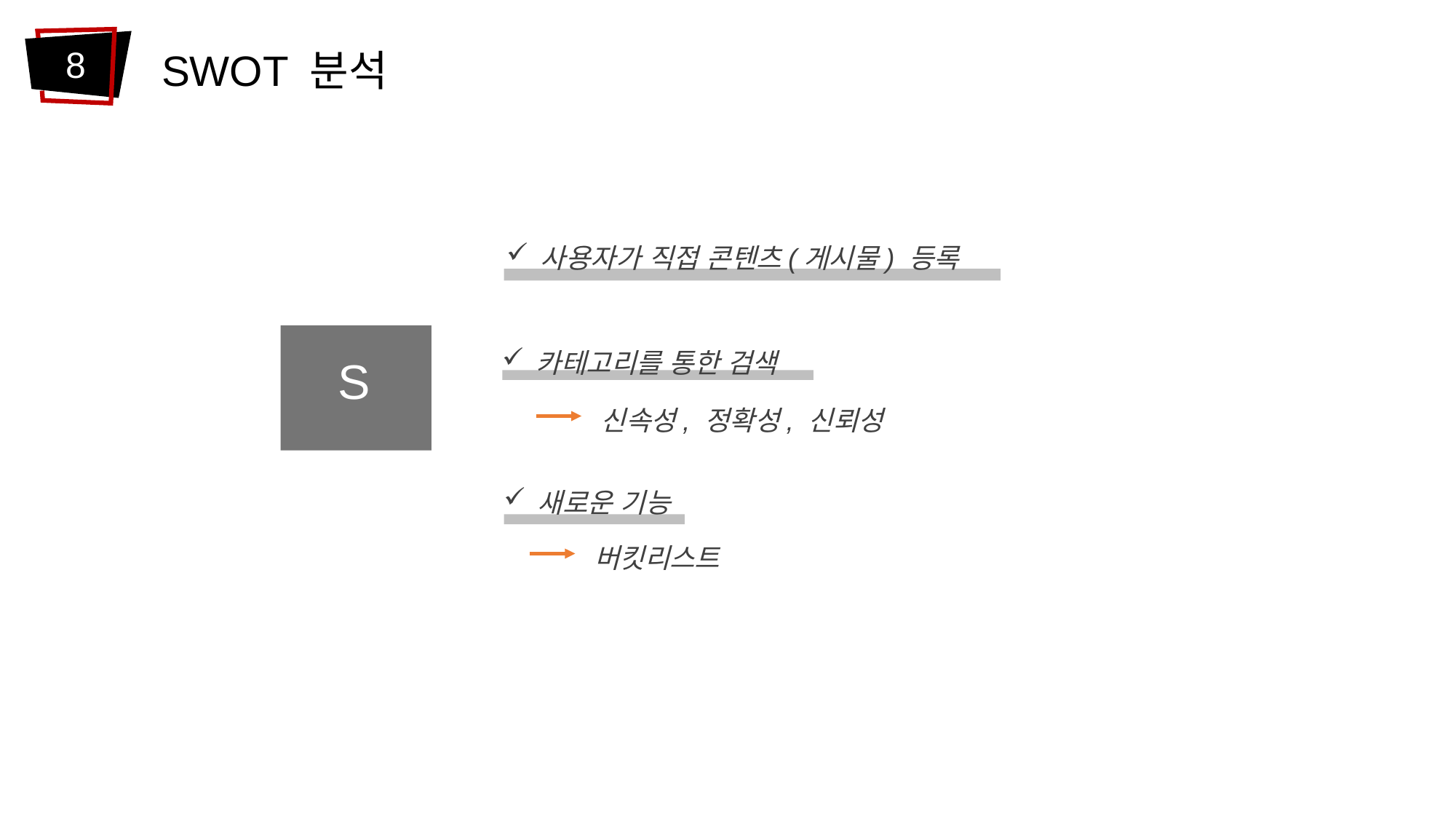

8
SWOT 분석
사용자가 직접 콘텐츠(게시물) 등록

카테고리를 통한 검색

S
신속성, 정확성, 신뢰성
새로운 기능

버킷리스트